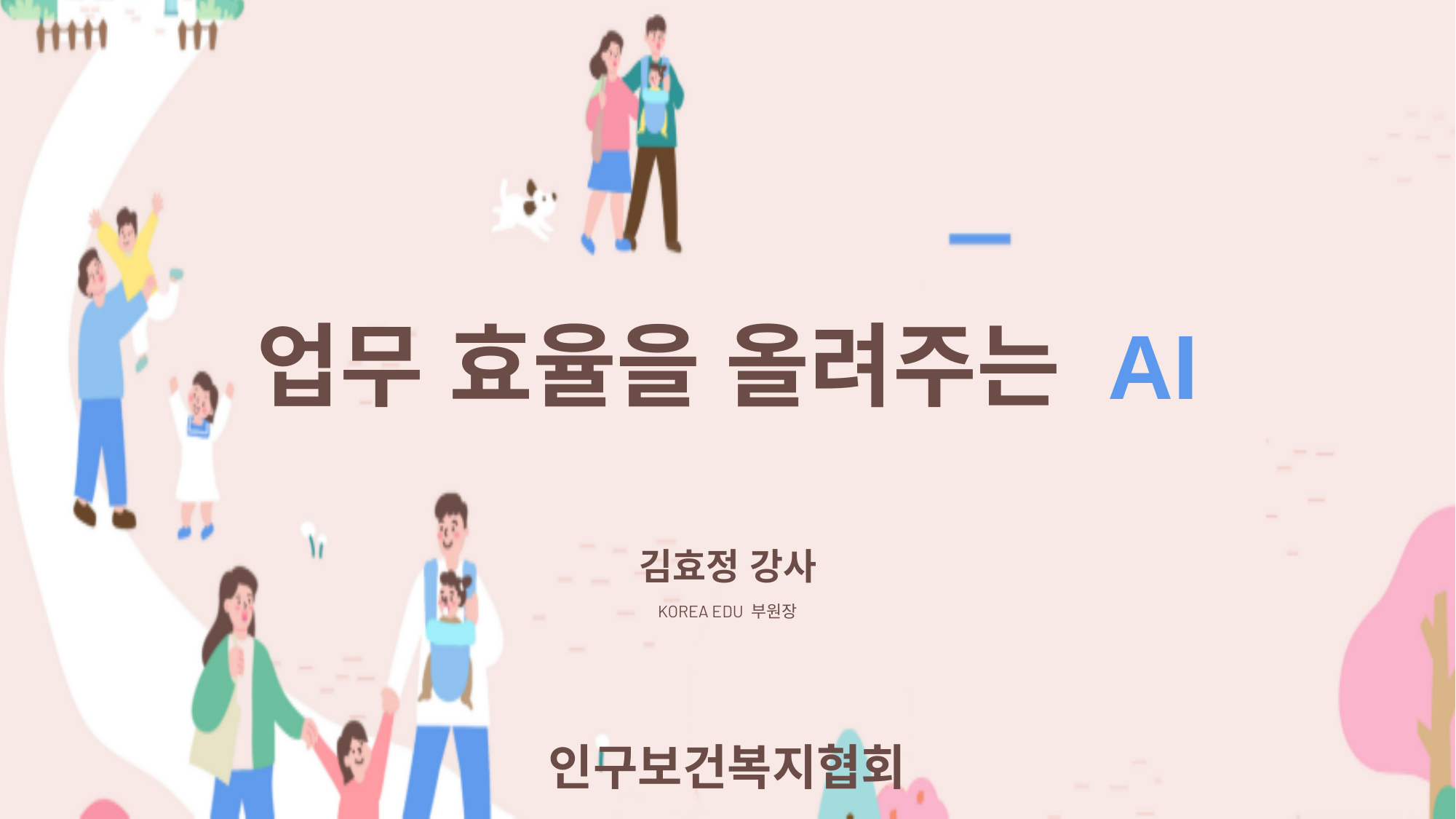

업무 효율을 올려주는 AI
김효정 강사
KOREA EDU 부원장
인구보건복지협회